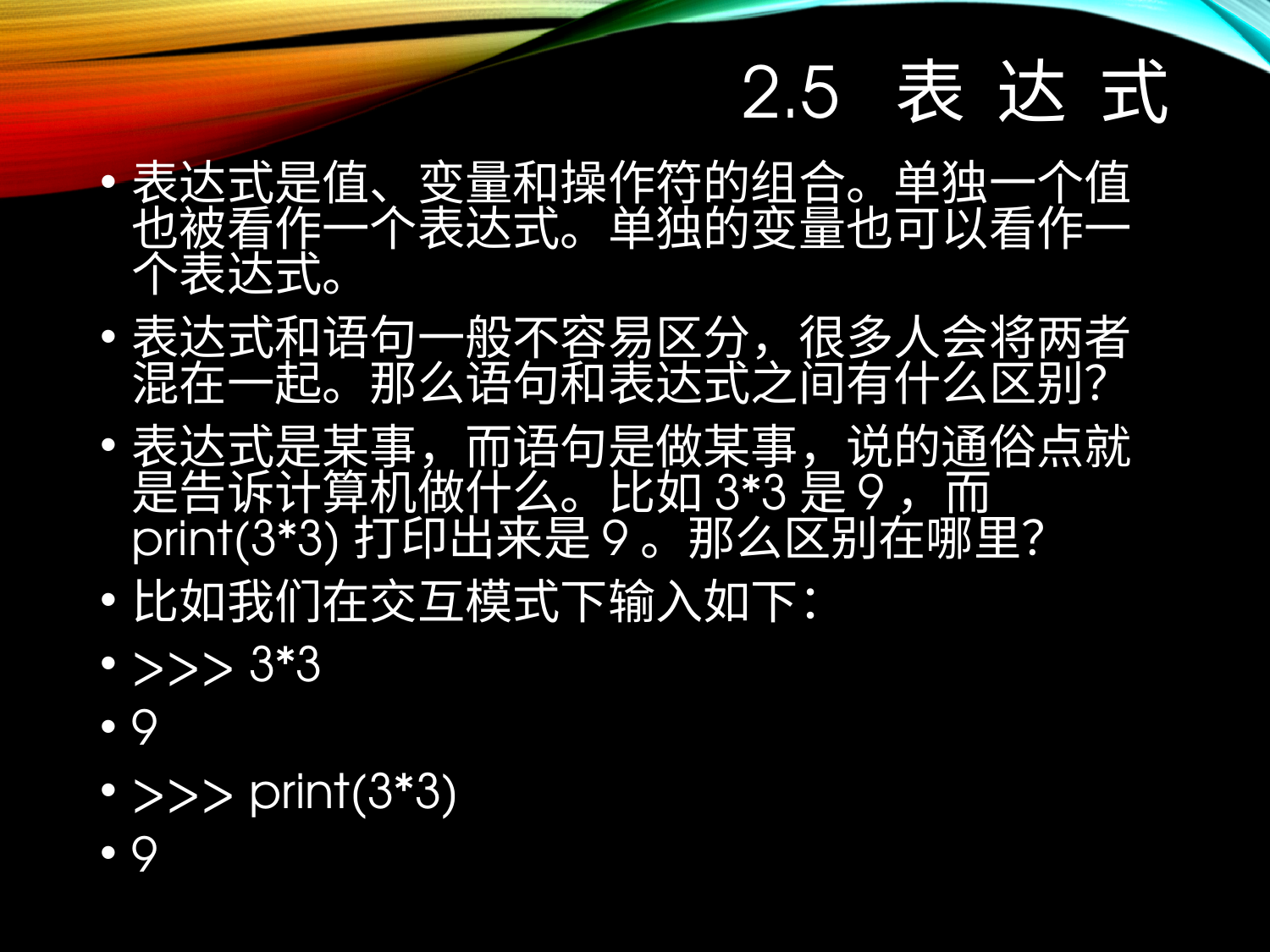

# 2.5  表  达  式
表达式是值、变量和操作符的组合。单独一个值也被看作一个表达式。单独的变量也可以看作一个表达式。
表达式和语句一般不容易区分，很多人会将两者混在一起。那么语句和表达式之间有什么区别？
表达式是某事，而语句是做某事，说的通俗点就是告诉计算机做什么。比如3*3是9，而print(3*3)打印出来是9。那么区别在哪里？
比如我们在交互模式下输入如下：
>>> 3*3
9
>>> print(3*3)
9